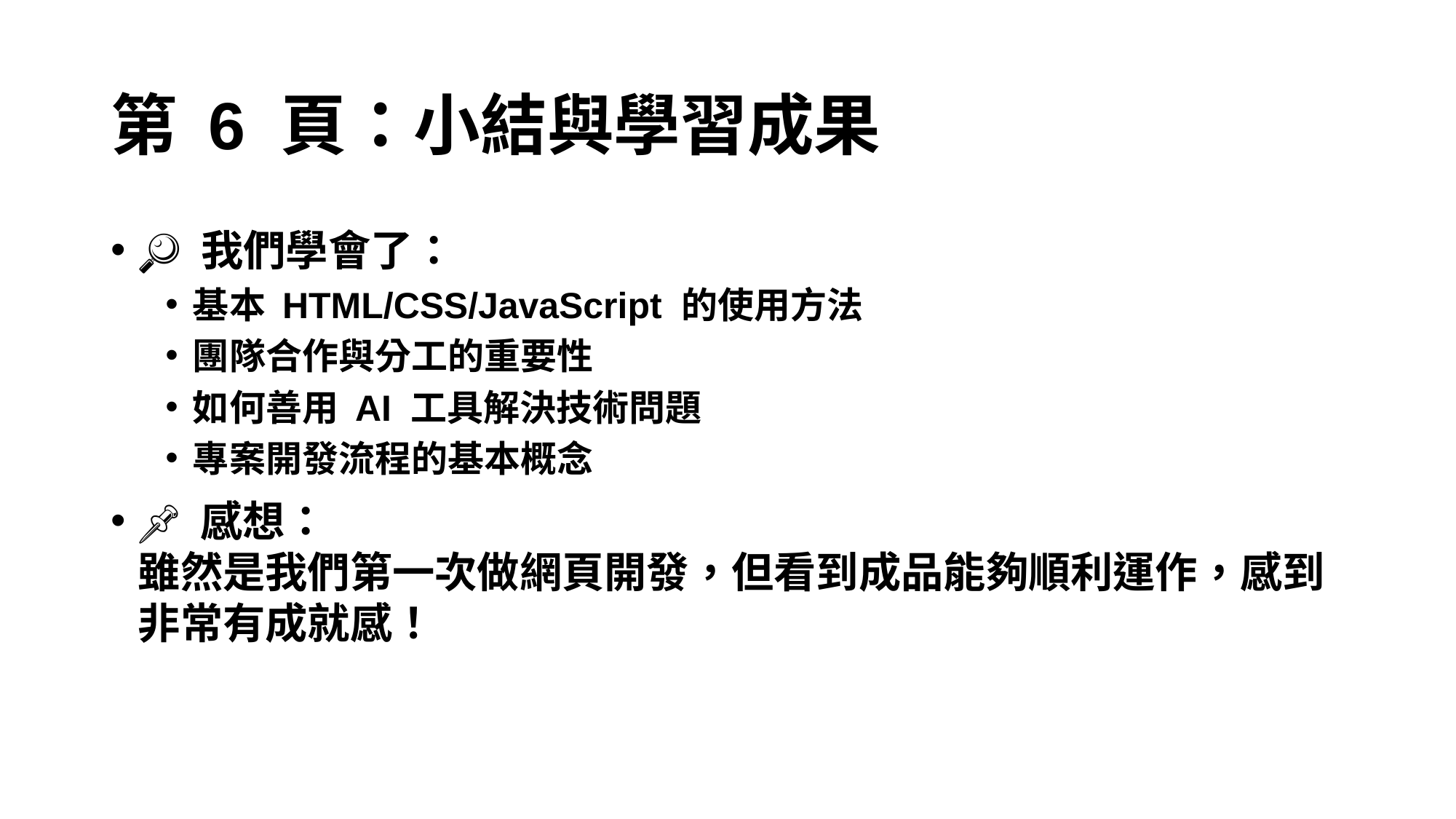

# 第 6 頁：小結與學習成果
🔎 我們學會了：
基本 HTML/CSS/JavaScript 的使用方法
團隊合作與分工的重要性
如何善用 AI 工具解決技術問題
專案開發流程的基本概念
📌 感想：
雖然是我們第一次做網頁開發，但看到成品能夠順利運作，感到非常有成就感！